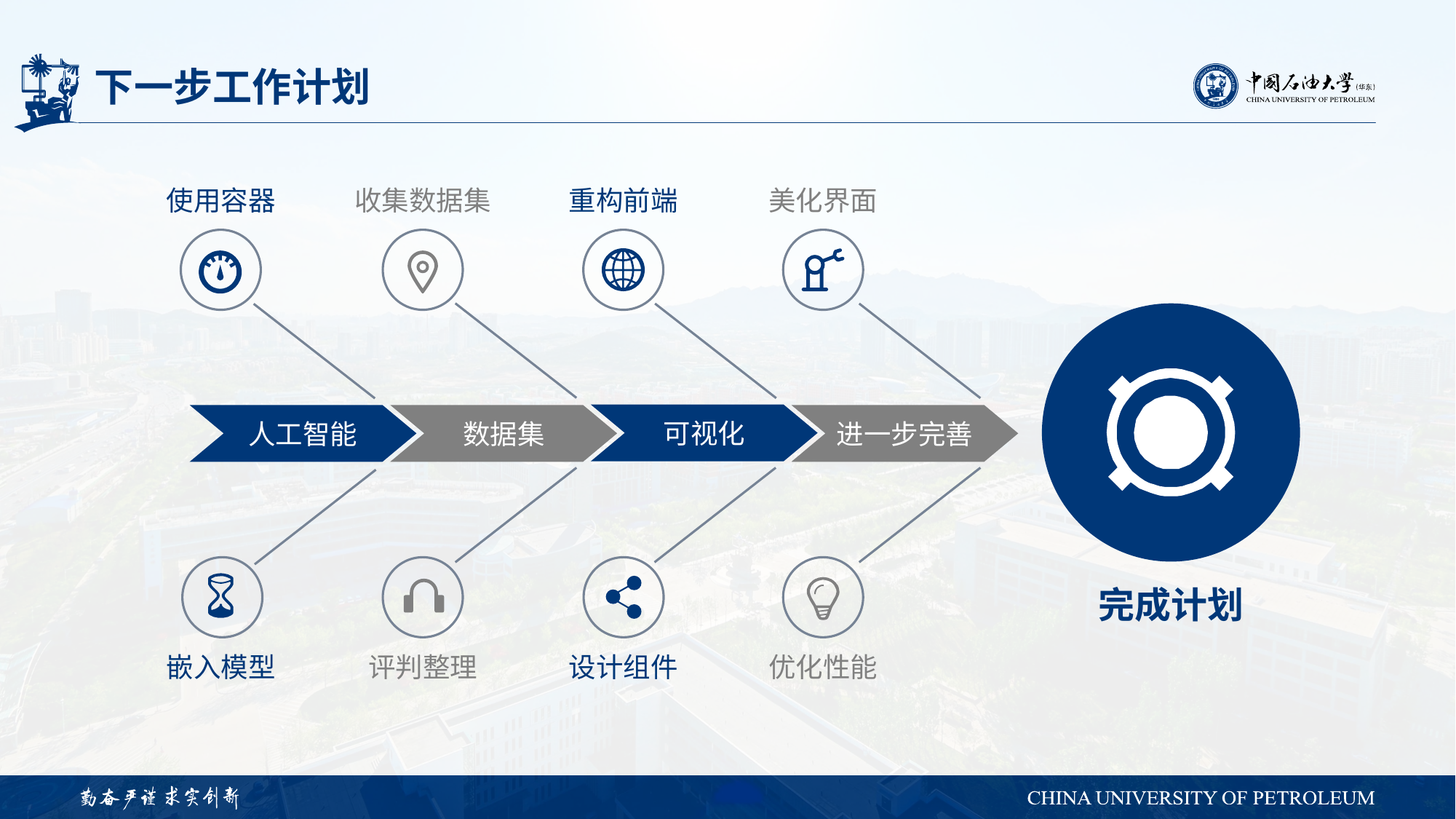

# 下一步工作计划
使用容器

收集数据集

重构前端

美化界面

数据集

完成计划
人工智能
可视化
进一步完善

嵌入模型

评判整理

设计组件

优化性能